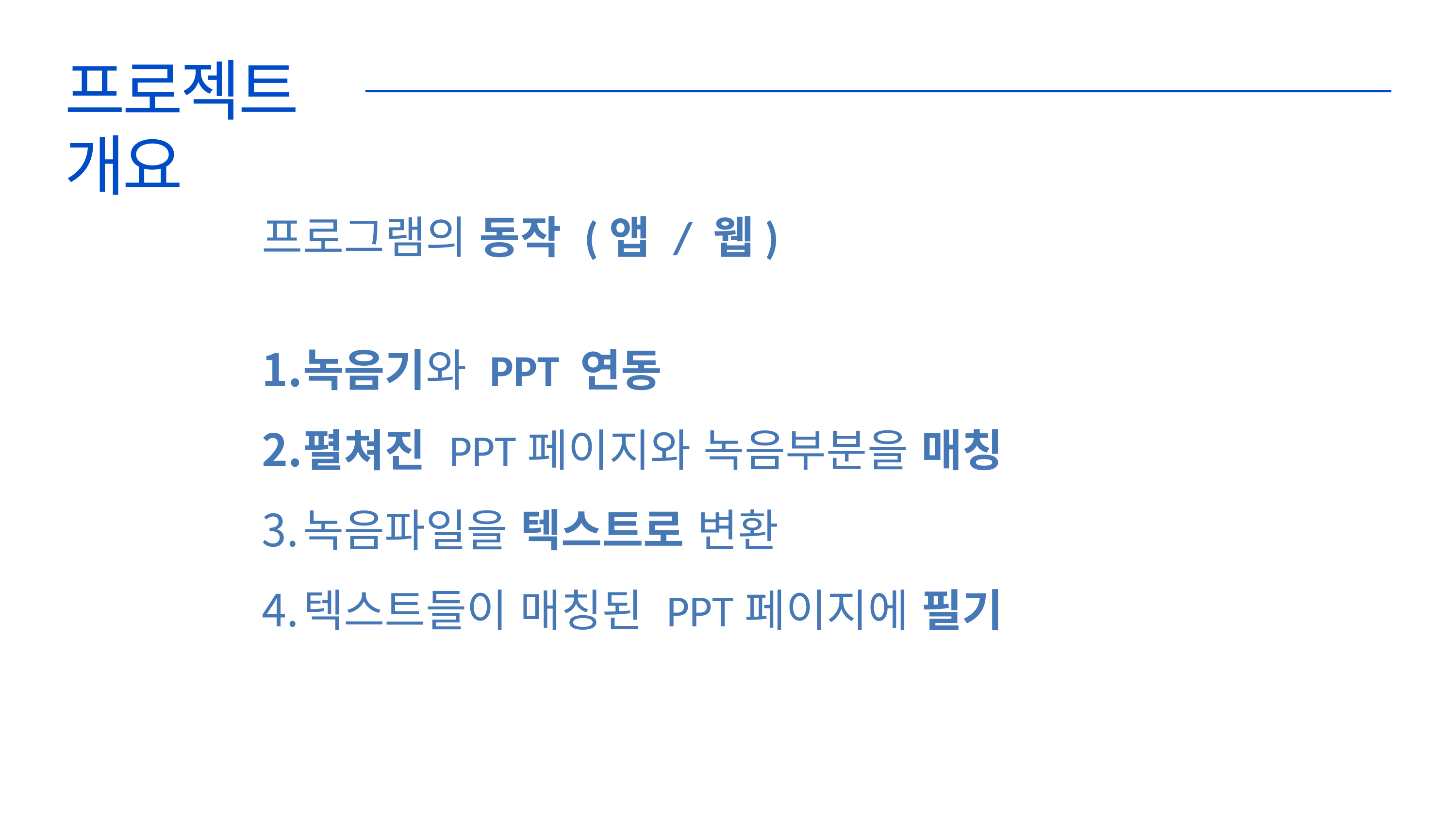

프로젝트
개요

프로그램의 동작 (앱 / 웹)

녹음기와 PPT 연동
펼쳐진 PPT페이지와 녹음부분을 매칭
녹음파일을 텍스트로 변환
텍스트들이 매칭된 PPT페이지에 필기